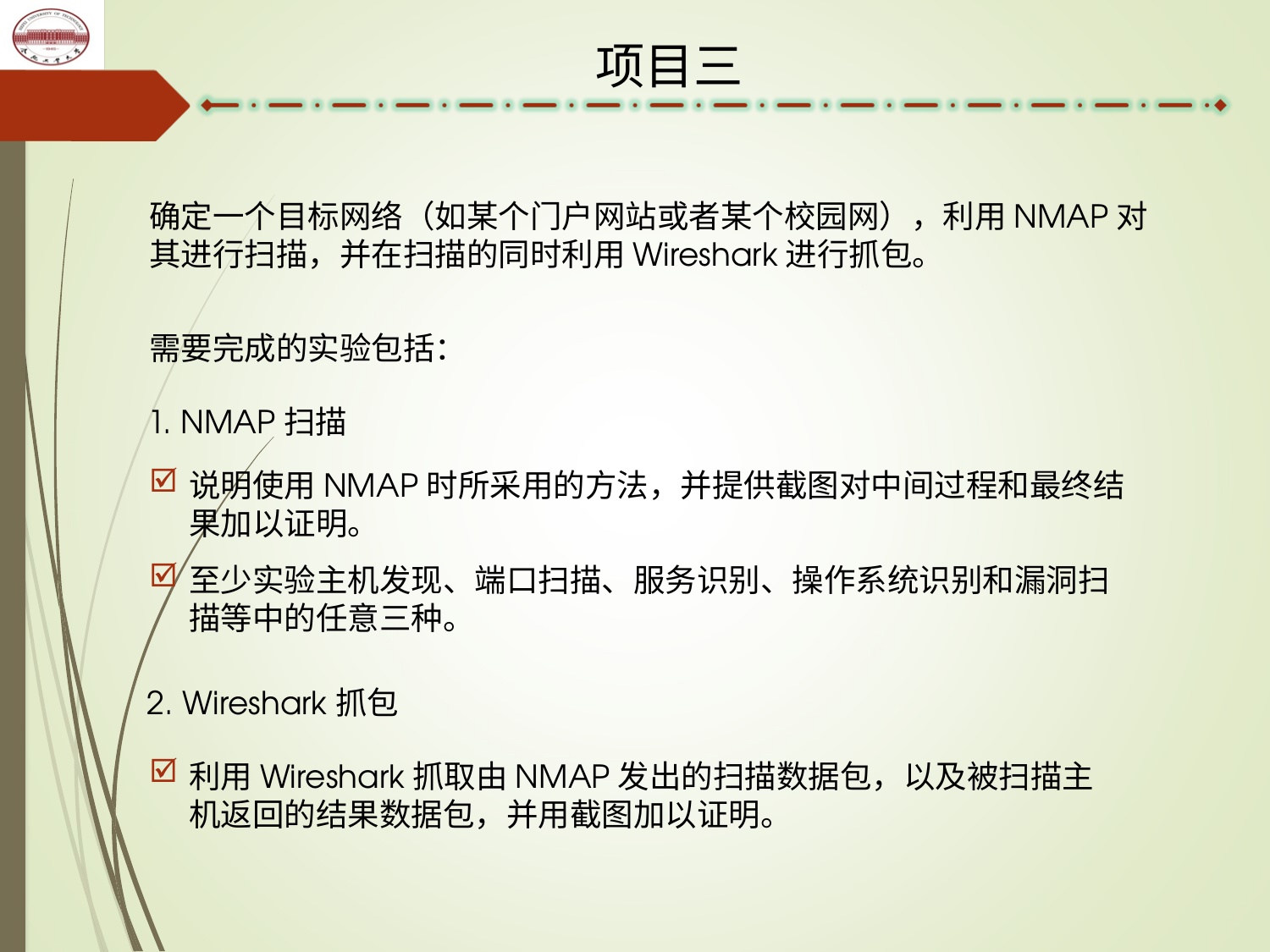

项目三
确定一个目标网络（如某个门户网站或者某个校园网），利用NMAP对其进行扫描，并在扫描的同时利用Wireshark进行抓包。
需要完成的实验包括：
1. NMAP扫描
说明使用NMAP时所采用的方法，并提供截图对中间过程和最终结果加以证明。
至少实验主机发现、端口扫描、服务识别、操作系统识别和漏洞扫描等中的任意三种。
2. Wireshark抓包
利用Wireshark抓取由NMAP发出的扫描数据包，以及被扫描主机返回的结果数据包，并用截图加以证明。